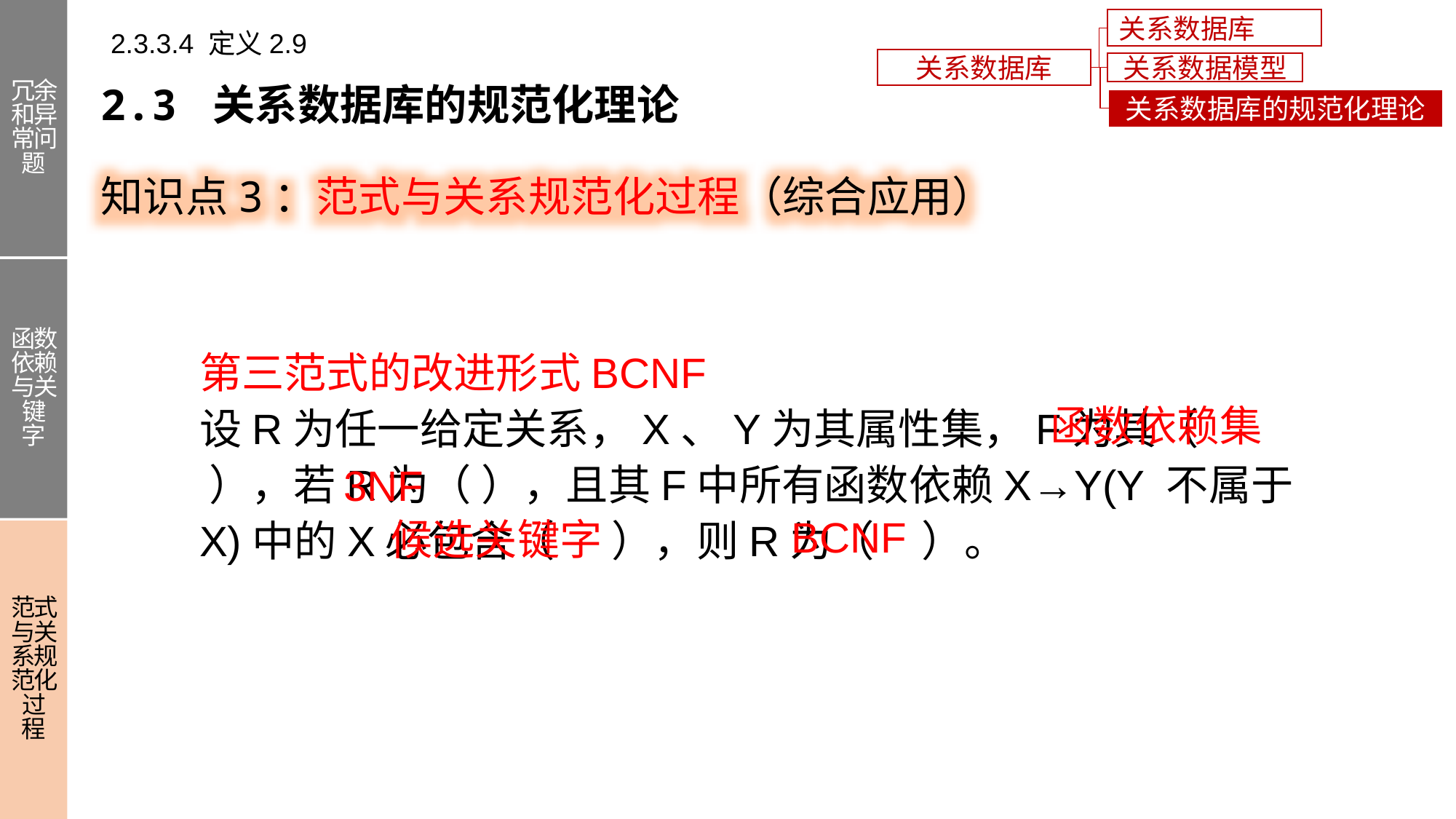

冗余和异常问题
函数依赖与关键字
范式与关系规范化过程
关系数据库概述
2.3.3.4 定义2.9
关系数据库
关系数据模型
2.3 关系数据库的规范化理论
关系数据库的规范化理论
知识点3：范式与关系规范化过程（综合应用）
第三范式的改进形式BCNF
设R为任一给定关系，X、Y为其属性集，F为其（       ），若R为（ ），且其F中所有函数依赖X→Y(Y 不属于X)中的X必包含（      ），则R为（     ）。

函数依赖集
3NF
BCNF
候选关键字